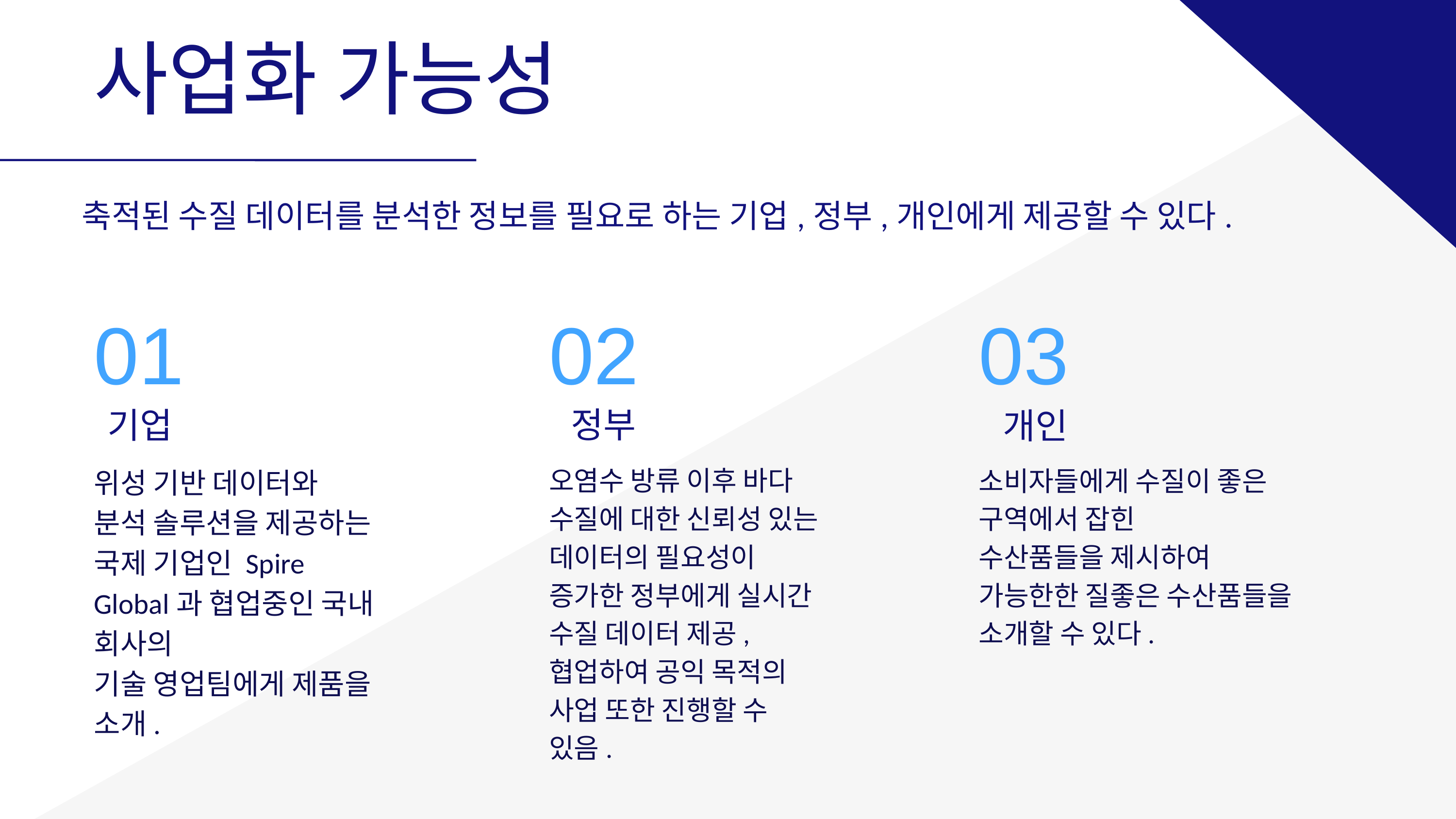

1`
사업화 가능성

축적된 수질 데이터를 분석한 정보를 필요로 하는 기업,정부,개인에게 제공할 수 있다.
01
02
03
정부
기업
개인
오염수 방류 이후 바다 수질에 대한 신뢰성 있는 데이터의 필요성이 증가한 정부에게 실시간 수질 데이터 제공, 협업하여 공익 목적의 사업 또한 진행할 수 있음.
소비자들에게 수질이 좋은 구역에서 잡힌
수산품들을 제시하여
가능한한 질좋은 수산품들을 소개할 수 있다.
위성 기반 데이터와 분석 솔루션을 제공하는 국제 기업인 Spire Global과 협업중인 국내 회사의
기술 영업팀에게 제품을 소개.